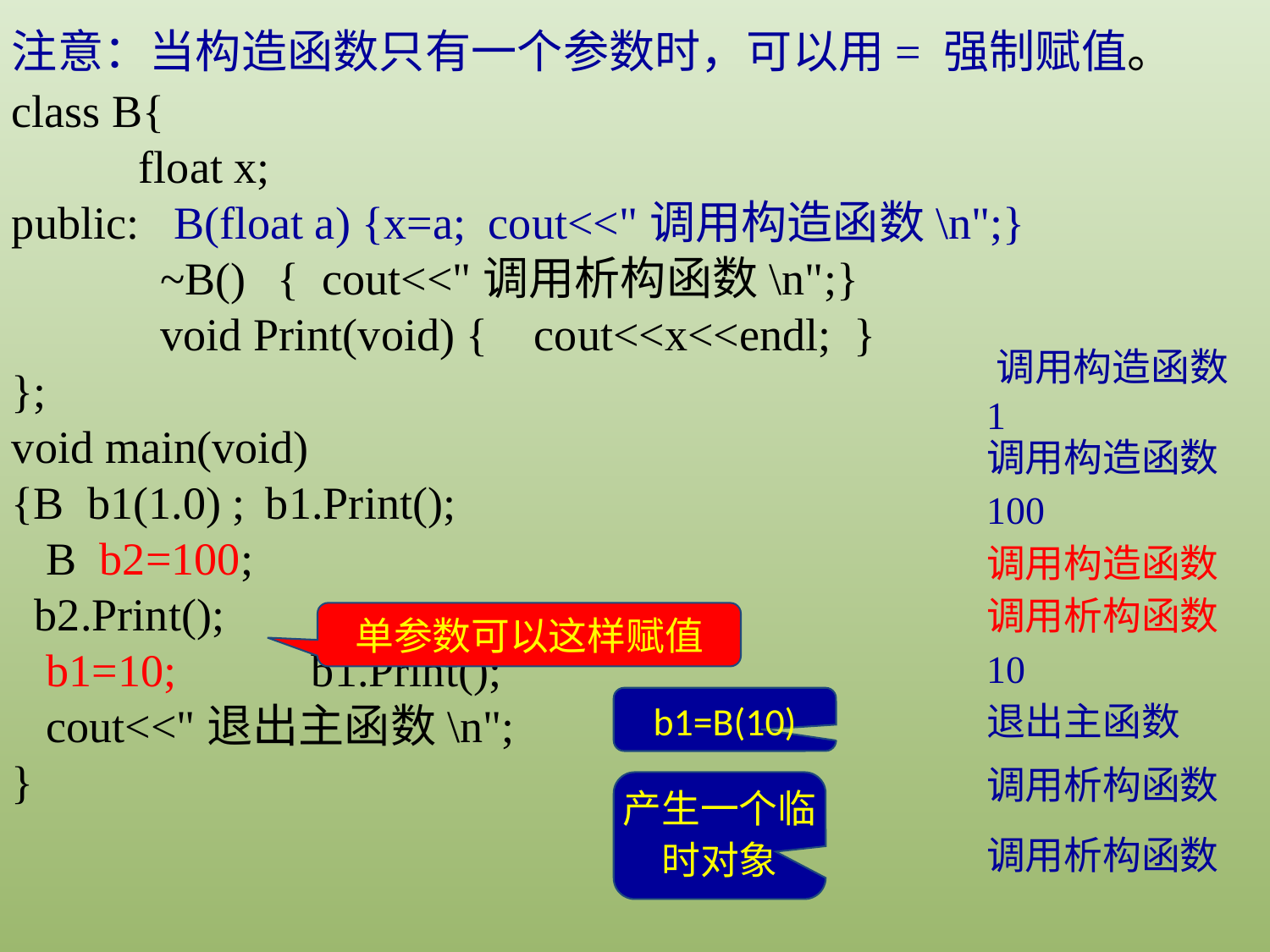

注意：当构造函数只有一个参数时，可以用= 强制赋值。
class B{
	float x;
public:   B(float a) {x=a;  cout<<"调用构造函数\n";}
             ~B()	 {  cout<<"调用析构函数\n";}
             void Print(void) {    cout<<x<<endl;  }
};
void main(void)
{B  b1(1.0) ;	b1.Print();
   B  b2=100;
  b2.Print();
   b1=10;	    b1.Print();
   cout<<"退出主函数\n";
}
调用构造函数
1
调用构造函数
100
调用构造函数
单参数可以这样赋值
调用析构函数
10
b1=B(10)
退出主函数
产生一个临时对象
调用析构函数
调用析构函数
690